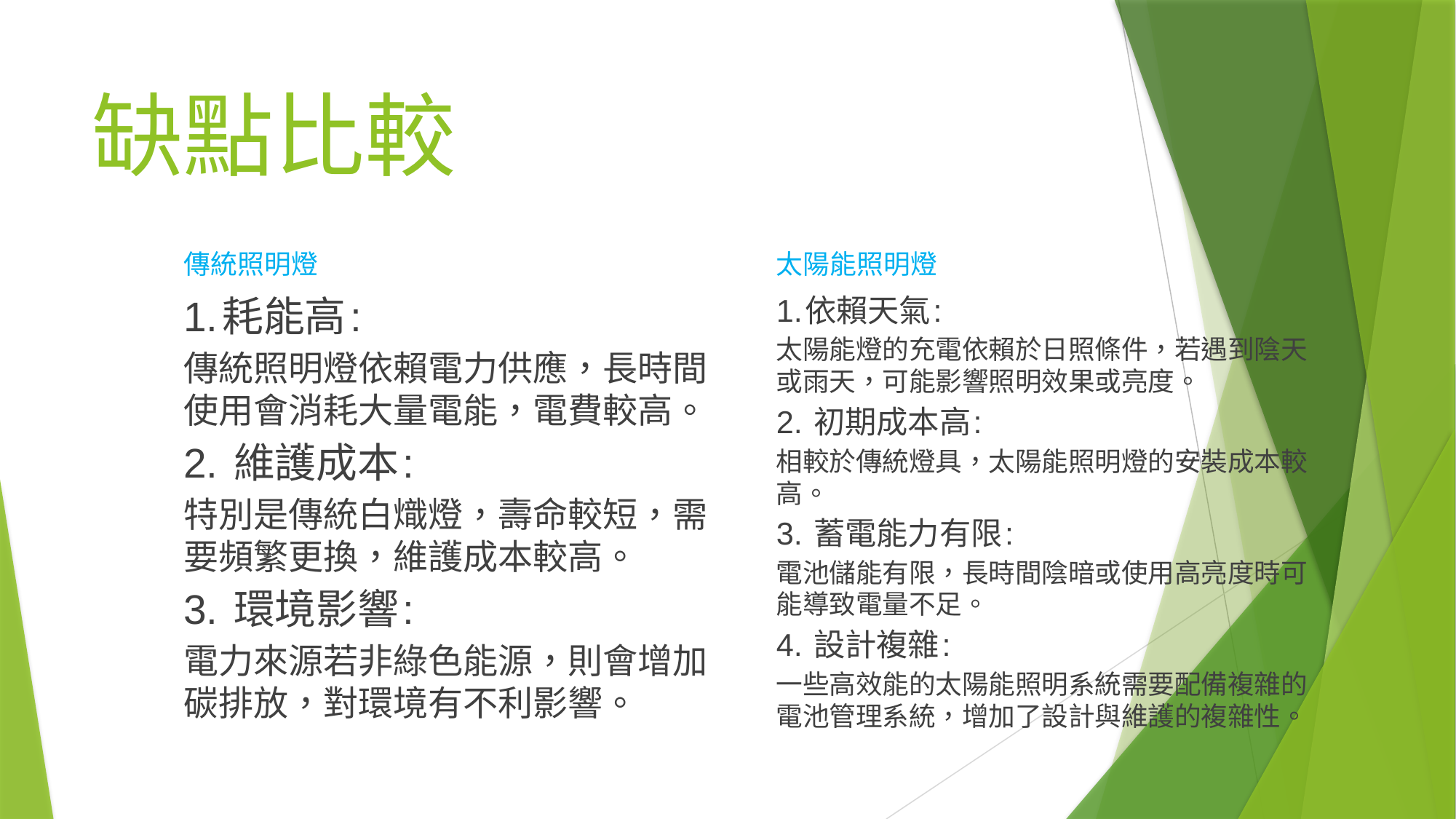

# 缺點比較
傳統照明燈
太陽能照明燈
1.依賴天氣:
太陽能燈的充電依賴於日照條件，若遇到陰天或雨天，可能影響照明效果或亮度。
2. 初期成本高:
相較於傳統燈具，太陽能照明燈的安裝成本較高。
3. 蓄電能力有限:
電池儲能有限，長時間陰暗或使用高亮度時可能導致電量不足。
4. 設計複雜:
一些高效能的太陽能照明系統需要配備複雜的電池管理系統，增加了設計與維護的複雜性。
1.耗能高:
傳統照明燈依賴電力供應，長時間使用會消耗大量電能，電費較高。
2. 維護成本:
特別是傳統白熾燈，壽命較短，需要頻繁更換，維護成本較高。
3. 環境影響:
電力來源若非綠色能源，則會增加碳排放，對環境有不利影響。